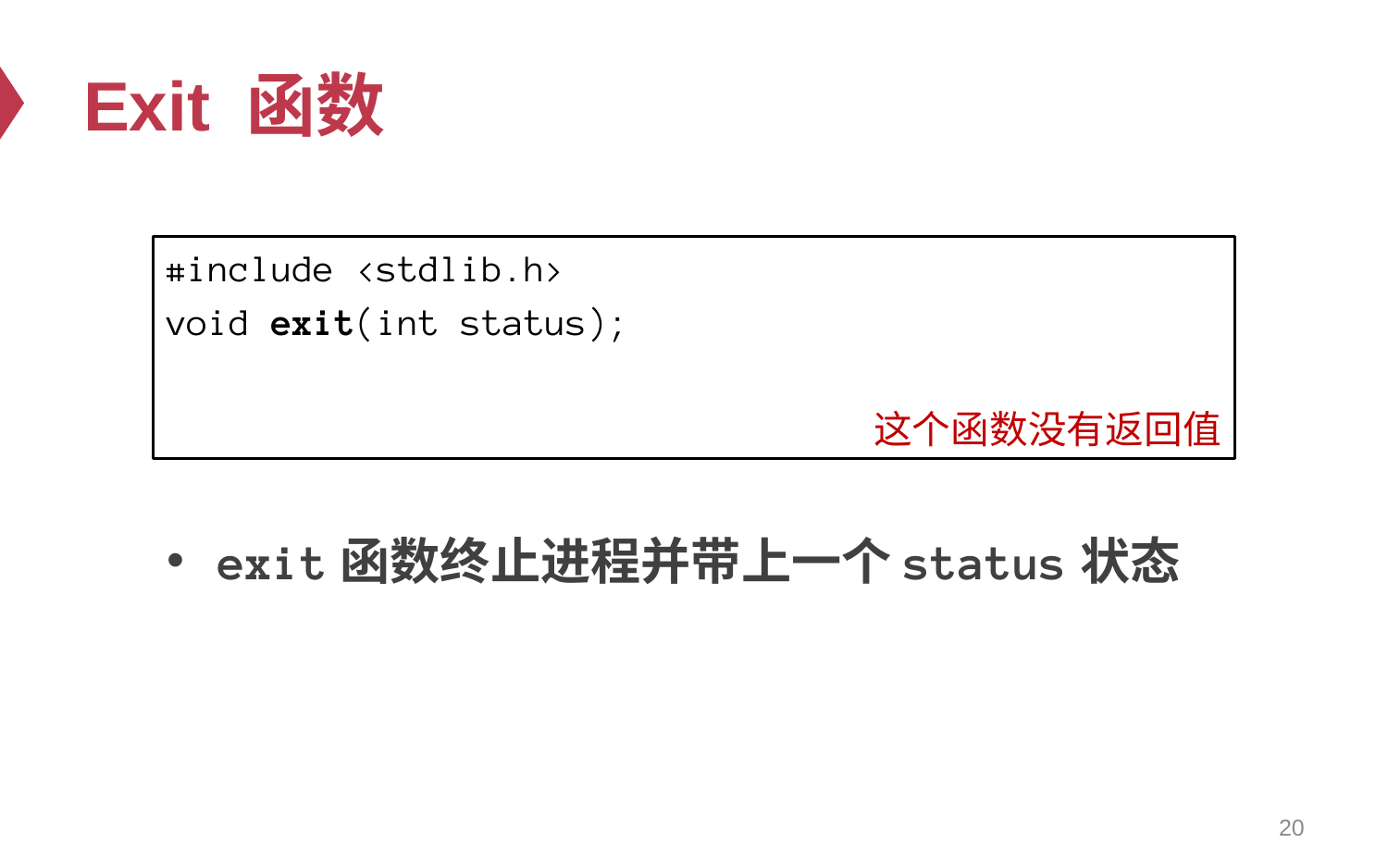

# Exit 函数
#include <stdlib.h>
void exit(int status);

这个函数没有返回值
exit函数终止进程并带上一个status状态
20